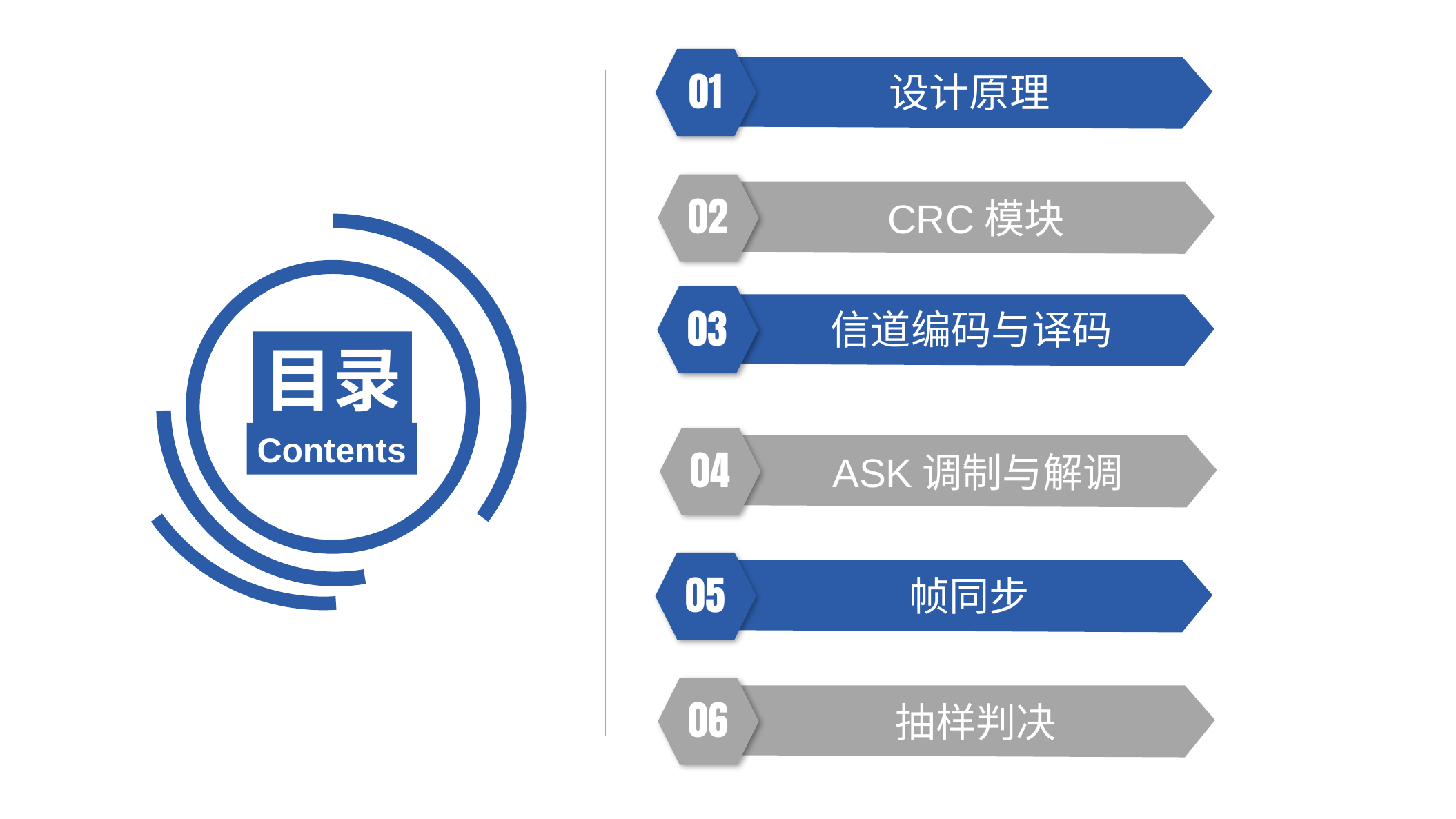

01

设计原理
02
CRC模块

目录
Contents

03

信道编码与译码
04
ASK调制与解调
CONTENTS
05

帧同步
06
抽样判决